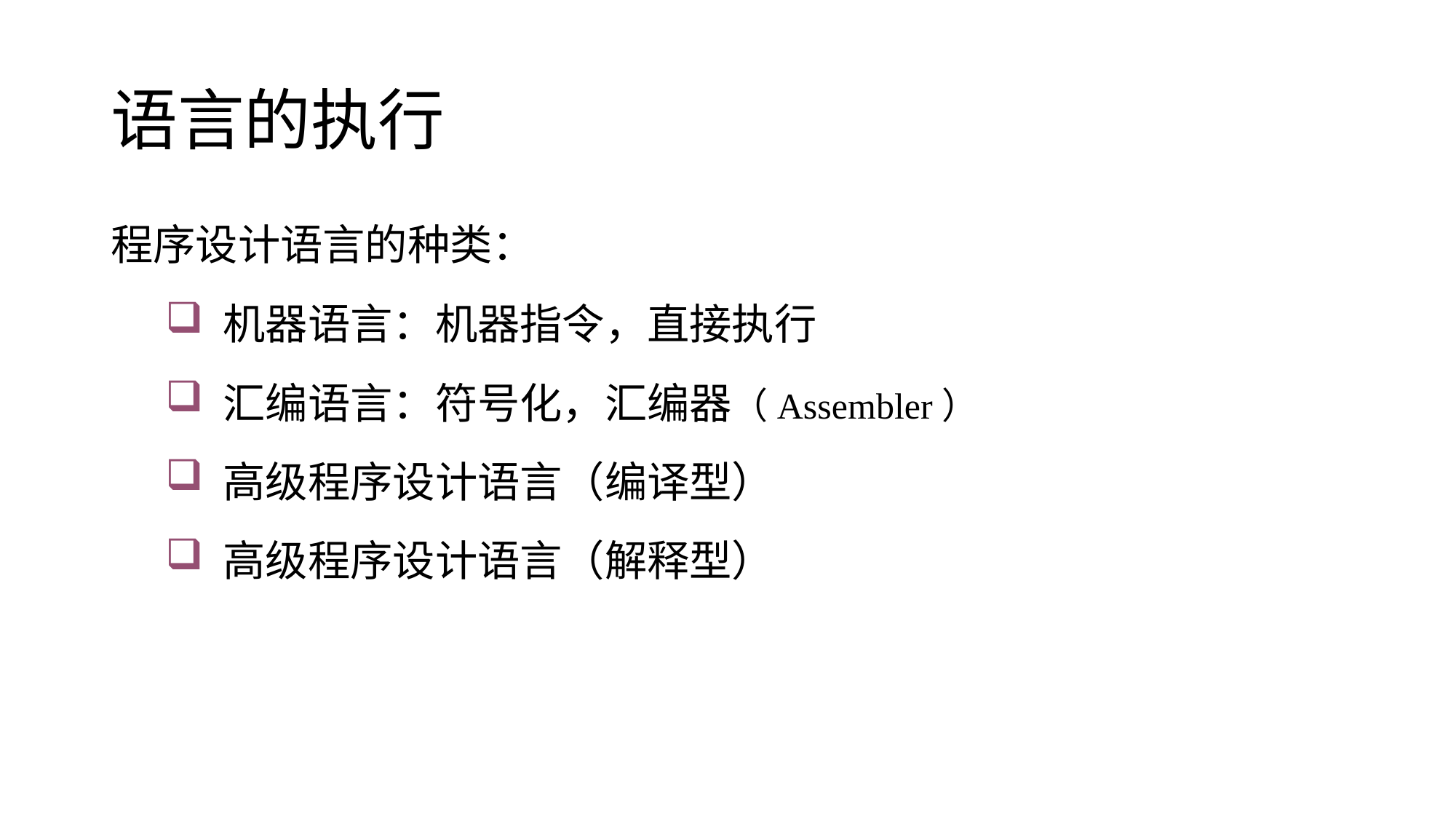

# 语言的执行
程序设计语言的种类：
 机器语言：机器指令，直接执行
 汇编语言：符号化，汇编器（Assembler）
 高级程序设计语言（编译型）
 高级程序设计语言（解释型）